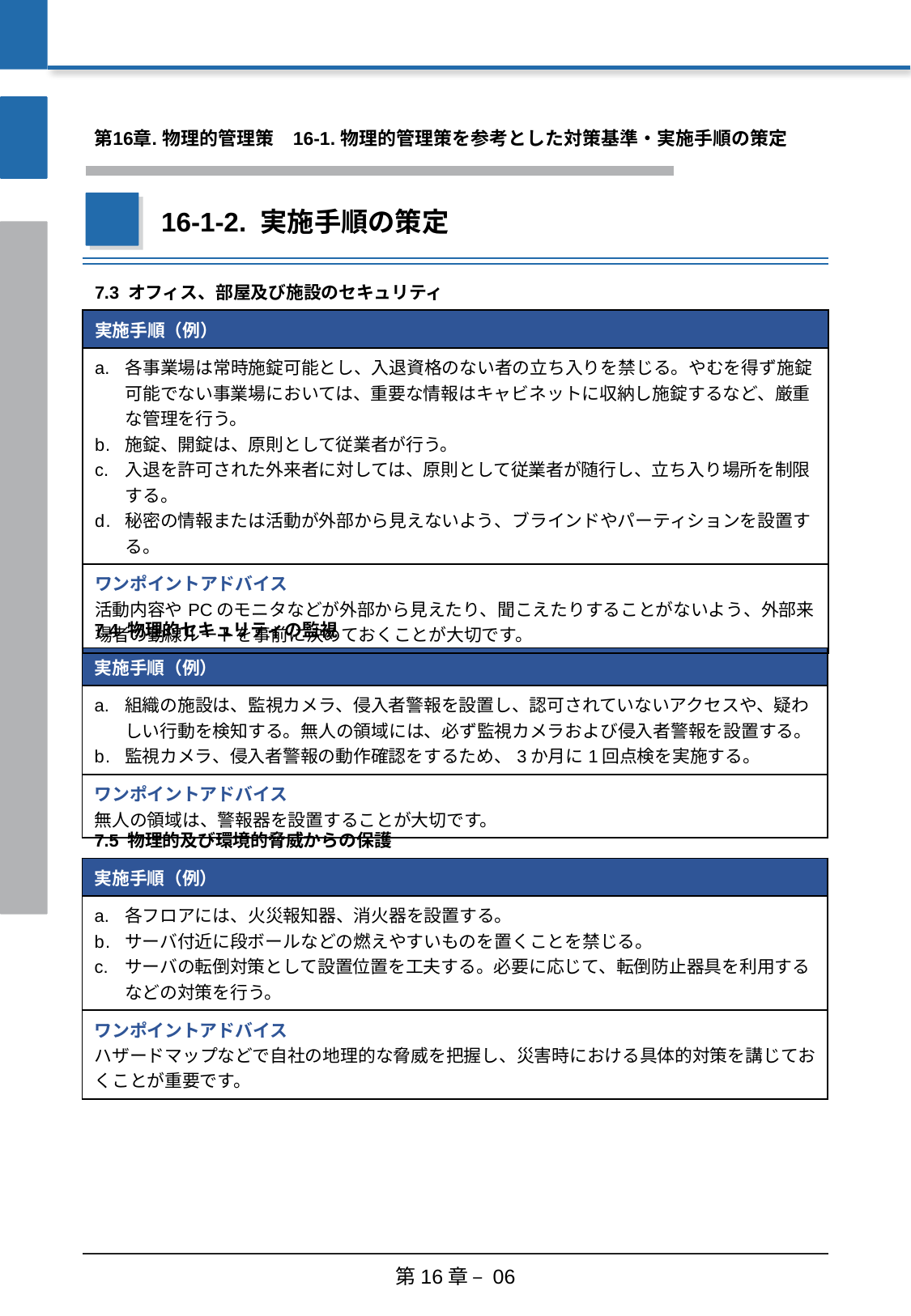

第16章. 物理的管理策
　16-1. 物理的管理策を参考とした対策基準・実施手順の策定
16-1-2. 実施手順の策定
| 7.3 オフィス、部屋及び施設のセキュリティ |
| --- |
| 実施手順（例） |
| 各事業場は常時施錠可能とし、入退資格のない者の立ち入りを禁じる。やむを得ず施錠可能でない事業場においては、重要な情報はキャビネットに収納し施錠するなど、厳重な管理を行う。 施錠、開錠は、原則として従業者が行う。 入退を許可された外来者に対しては、原則として従業者が随行し、立ち入り場所を制限する。 秘密の情報または活動が外部から見えないよう、ブラインドやパーティションを設置する。 |
| ワンポイントアドバイス 活動内容やPCのモニタなどが外部から見えたり、聞こえたりすることがないよう、外部来場者の動線ルートを事前に決めておくことが大切です。 |
| 7.4 物理的セキュリティの監視 |
| --- |
| 実施手順（例） |
| 組織の施設は、監視カメラ、侵入者警報を設置し、認可されていないアクセスや、疑わしい行動を検知する。無人の領域には、必ず監視カメラおよび侵入者警報を設置する。 監視カメラ、侵入者警報の動作確認をするため、3か月に1回点検を実施する。 |
| ワンポイントアドバイス 無人の領域は、警報器を設置することが大切です。 |
| 7.5 物理的及び環境的脅威からの保護 |
| --- |
| 実施手順（例） |
| 各フロアには、火災報知器、消火器を設置する。 サーバ付近に段ボールなどの燃えやすいものを置くことを禁じる。 サーバの転倒対策として設置位置を工夫する。必要に応じて、転倒防止器具を利用するなどの対策を行う。 |
| ワンポイントアドバイス ハザードマップなどで自社の地理的な脅威を把握し、災害時における具体的対策を講じておくことが重要です。 |
第16章 – 06